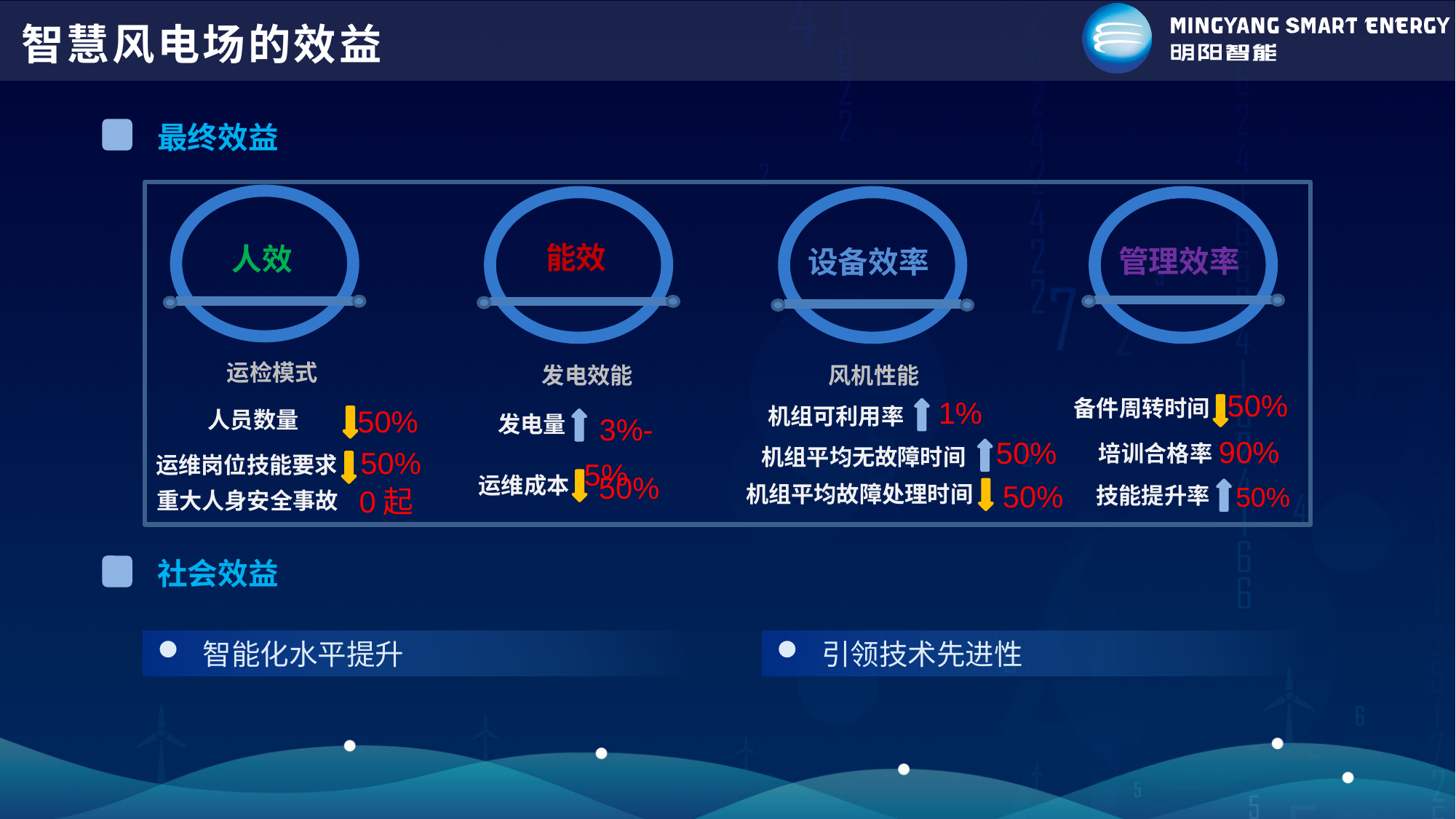

智慧风电场的效益
最终效益

人效

能效

设备效率

管理效率

运检模式
发电效能
风机性能
50%
备件周转时间
1%
3%-5%
50%
机组可利用率
人员数量

发电量

90%
50%
培训合格率
机组平均无故障时间
50%
运维岗位技能要求

50%
运维成本
50%
机组平均故障处理时间
50%
技能提升率
0起

重大人身安全事故

社会效益

智能化水平提升
引领技术先进性